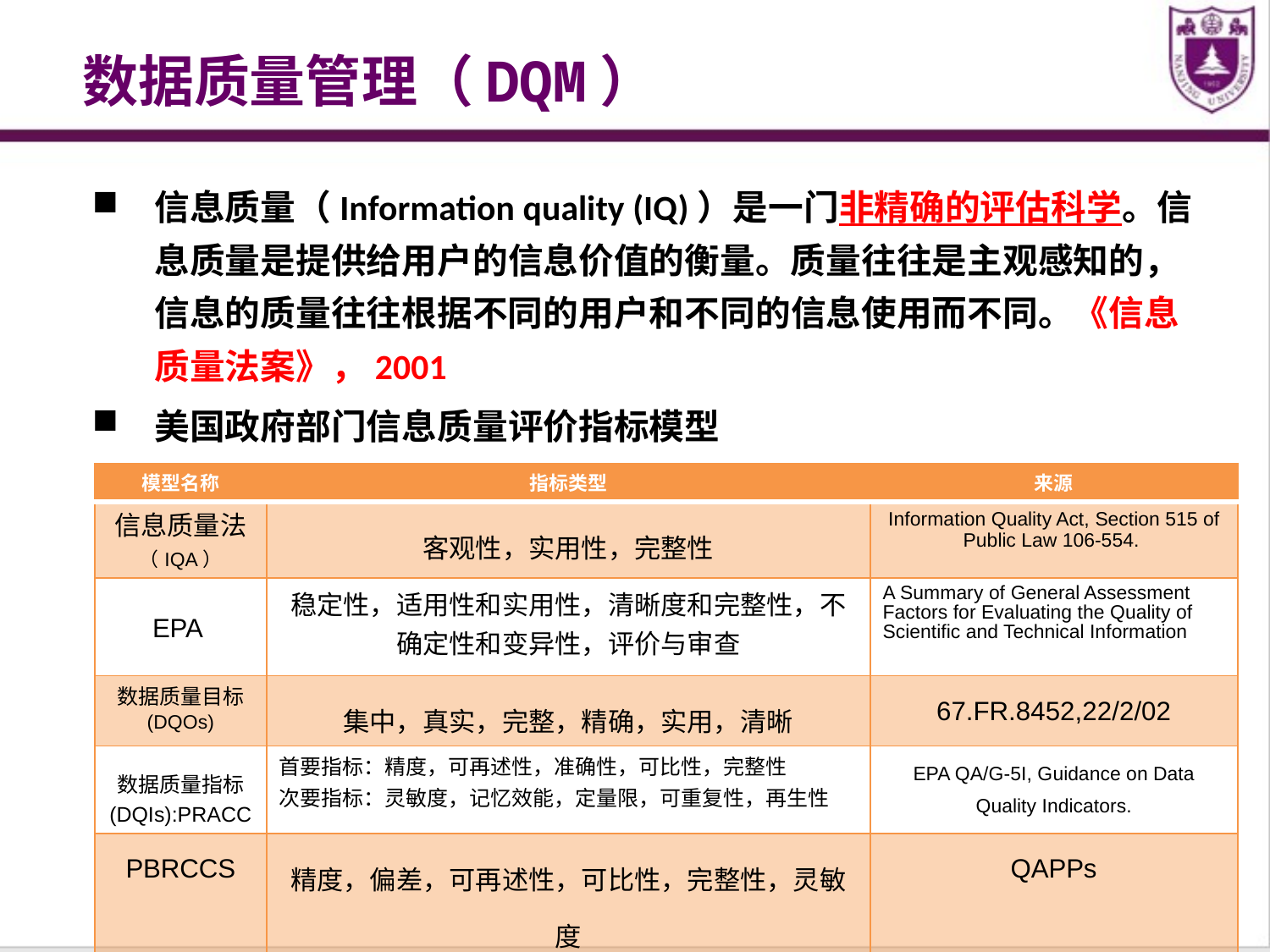

# 数据质量管理（DQM）
信息质量（Information quality (IQ)）是一门非精确的评估科学。信息质量是提供给用户的信息价值的衡量。质量往往是主观感知的，信息的质量往往根据不同的用户和不同的信息使用而不同。《信息质量法案》，2001
美国政府部门信息质量评价指标模型

| 模型名称 | 指标类型 | 来源 |
| --- | --- | --- |
| 信息质量法 （IQA） | 客观性，实用性，完整性 | Information Quality Act, Section 515 of Public Law 106-554. |
| EPA | 稳定性，适用性和实用性，清晰度和完整性，不确定性和变异性，评价与审查 | A Summary of General Assessment Factors for Evaluating the Quality of Scientific and Technical Information |
| 数据质量目标 (DQOs) | 集中，真实，完整，精确，实用，清晰 | 67.FR.8452,22/2/02 |
| 数据质量指标 (DQIs):PRACC | 首要指标：精度，可再述性，准确性，可比性，完整性 次要指标：灵敏度，记忆效能，定量限，可重复性，再生性 | EPA QA/G-5I, Guidance on Data Quality Indicators. |
| PBRCCS | 精度，偏差，可再述性，可比性，完整性，灵敏度 | QAPPs |